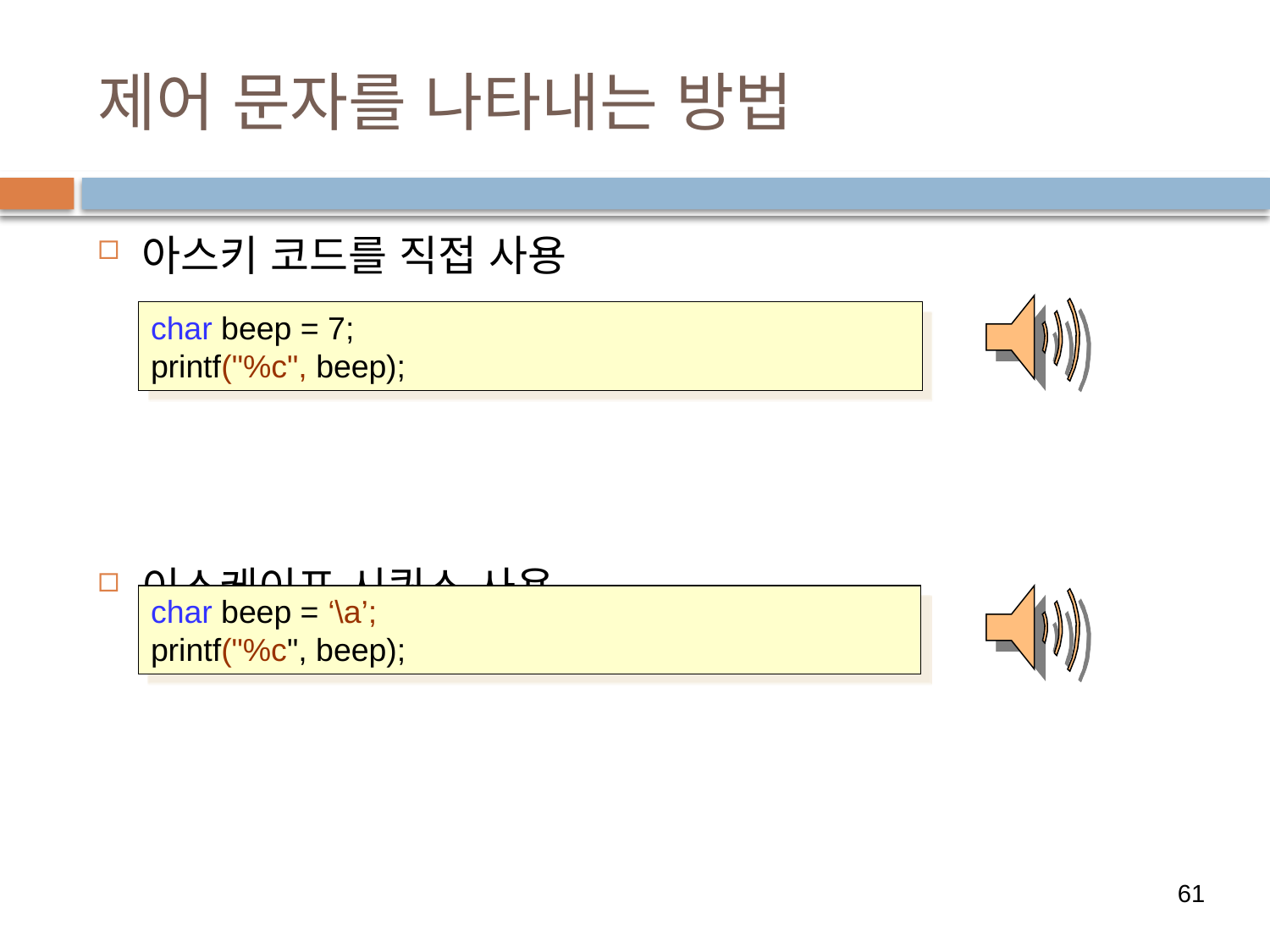

# 제어 문자를 나타내는 방법
아스키 코드를 직접 사용

이스케이프 시퀀스 사용

char beep = 7;
printf("%c", beep);
char beep = ‘\a’;
printf("%c", beep);

61